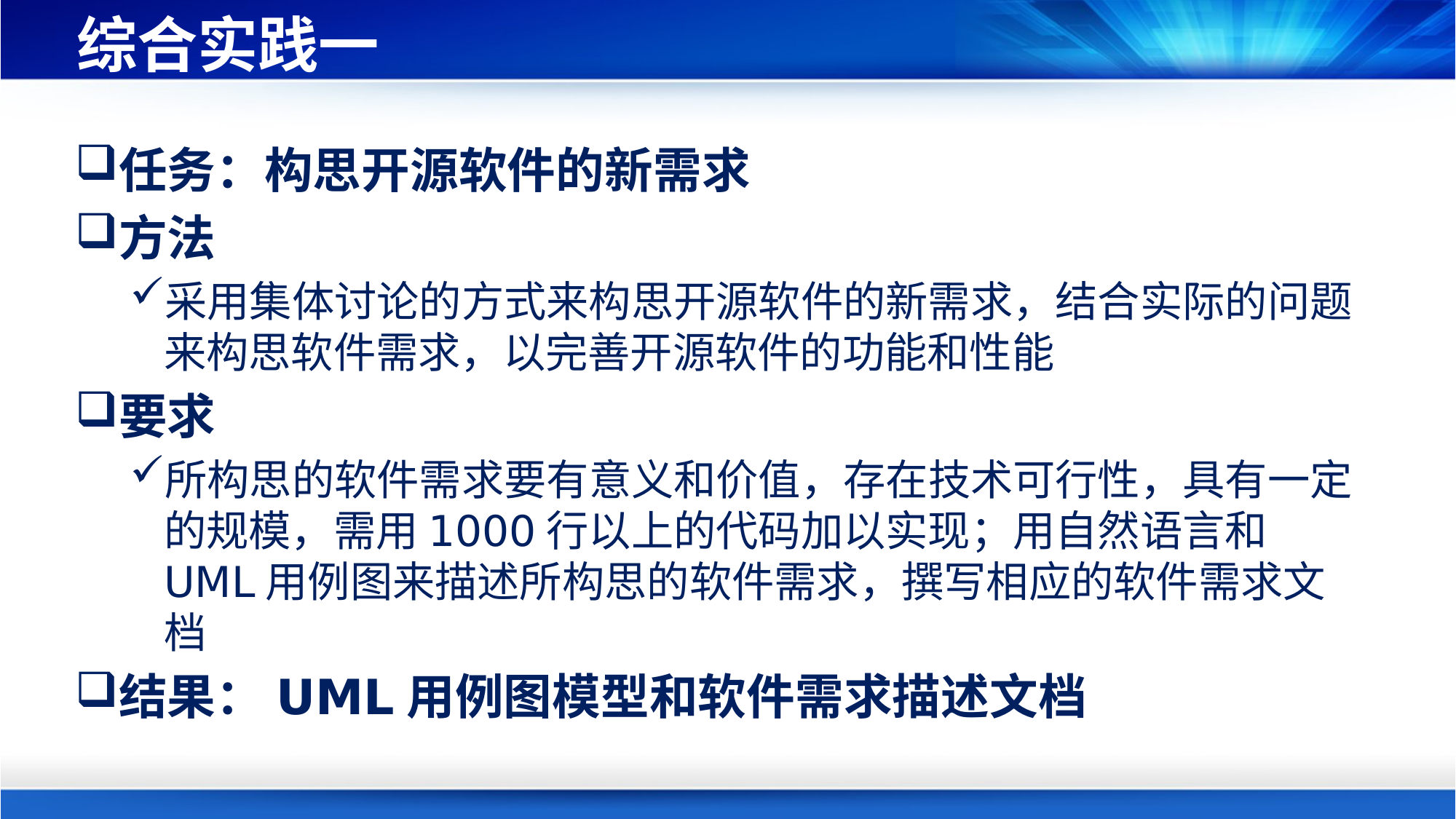

# 综合实践一
任务：构思开源软件的新需求
方法
采用集体讨论的方式来构思开源软件的新需求，结合实际的问题来构思软件需求，以完善开源软件的功能和性能
要求
所构思的软件需求要有意义和价值，存在技术可行性，具有一定的规模，需用1000行以上的代码加以实现；用自然语言和UML用例图来描述所构思的软件需求，撰写相应的软件需求文档
结果：UML用例图模型和软件需求描述文档